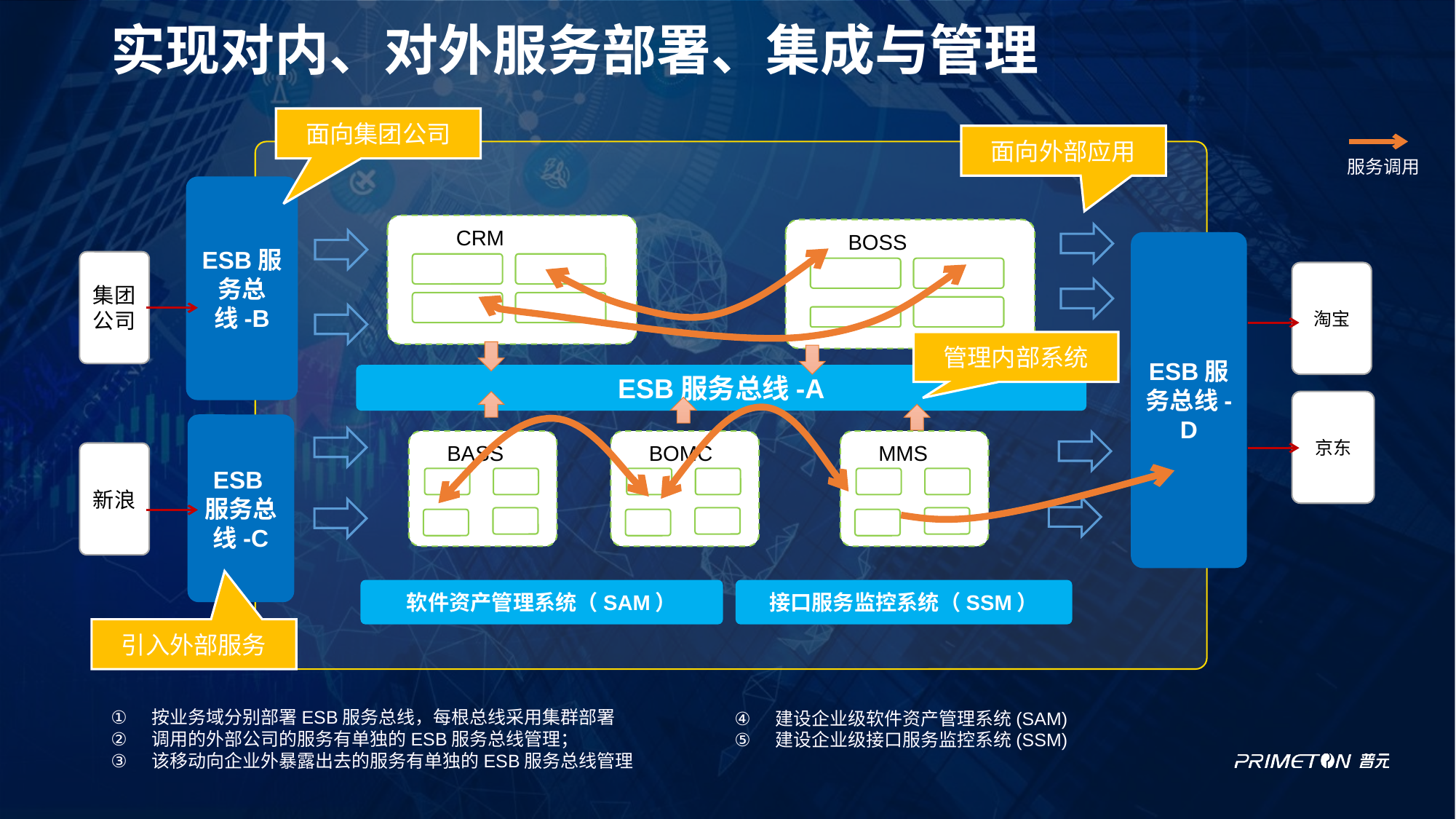

# 实现对内、对外服务部署、集成与管理
面向集团公司
面向外部应用

服务调用
ESB服务总线-B
         CRM
        BOSS

ESB服务总线-D

集团公司

淘宝

管理内部系统

ESB服务总线-A

京东

ESB服务总线-C

    BASS
    BOMC
    MMS

新浪

软件资产管理系统（SAM）
接口服务监控系统（SSM）
引入外部服务
按业务域分别部署ESB服务总线，每根总线采用集群部署
调用的外部公司的服务有单独的ESB服务总线管理；
该移动向企业外暴露出去的服务有单独的ESB服务总线管理
建设企业级软件资产管理系统(SAM)
建设企业级接口服务监控系统(SSM)